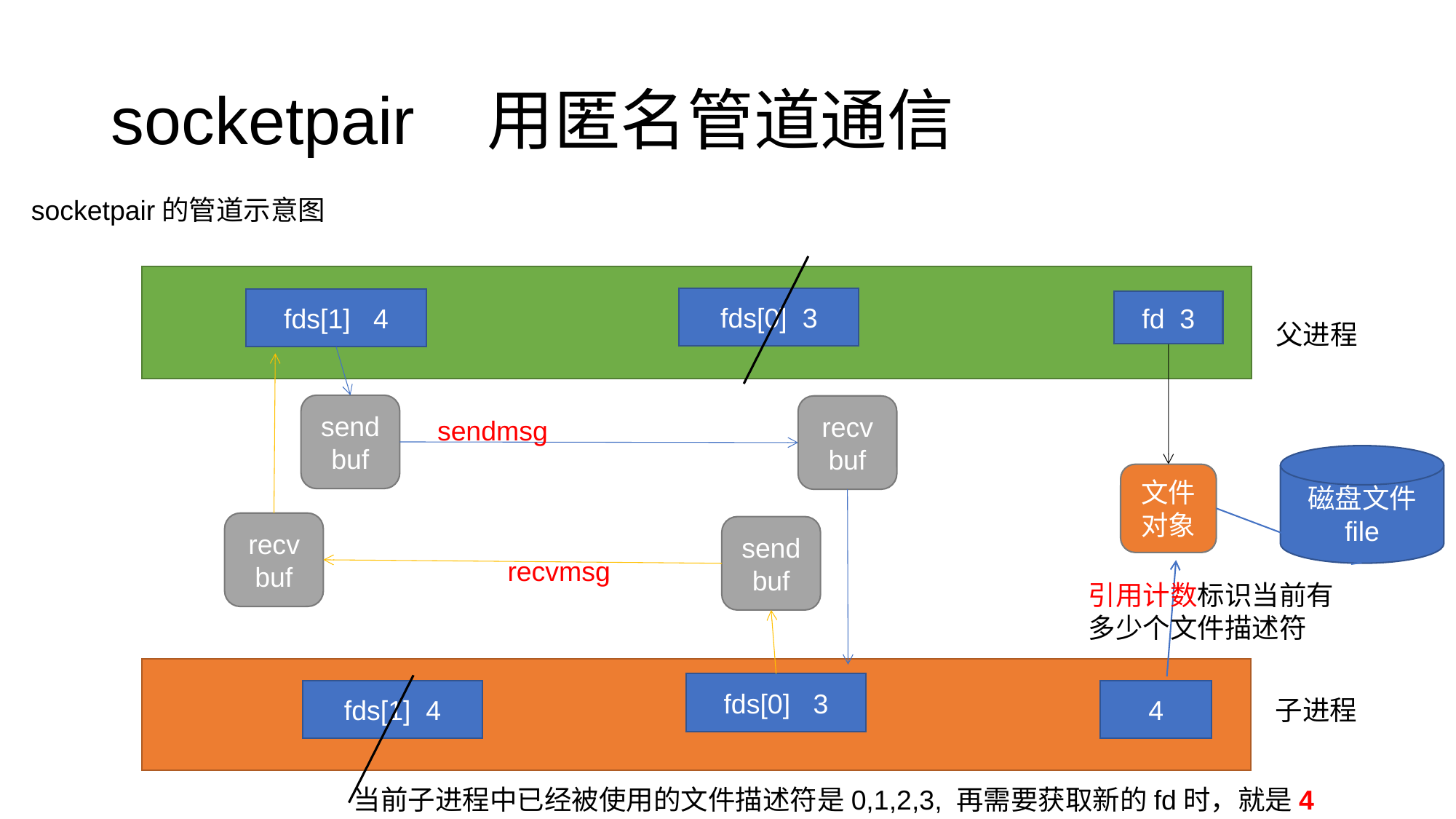

# socketpair   用匿名管道通信
socketpair的管道示意图

fds[0]  3
fds[1]   4
fd  3
父进程
sendbuf
recv
buf
sendmsg
磁盘文件
file
文件对象
recv
buf
sendbuf
recvmsg
引用计数标识当前有多少个文件描述符

fds[0]   3
fds[1]  4
4
子进程
当前子进程中已经被使用的文件描述符是0,1,2,3, 再需要获取新的fd时，就是4了